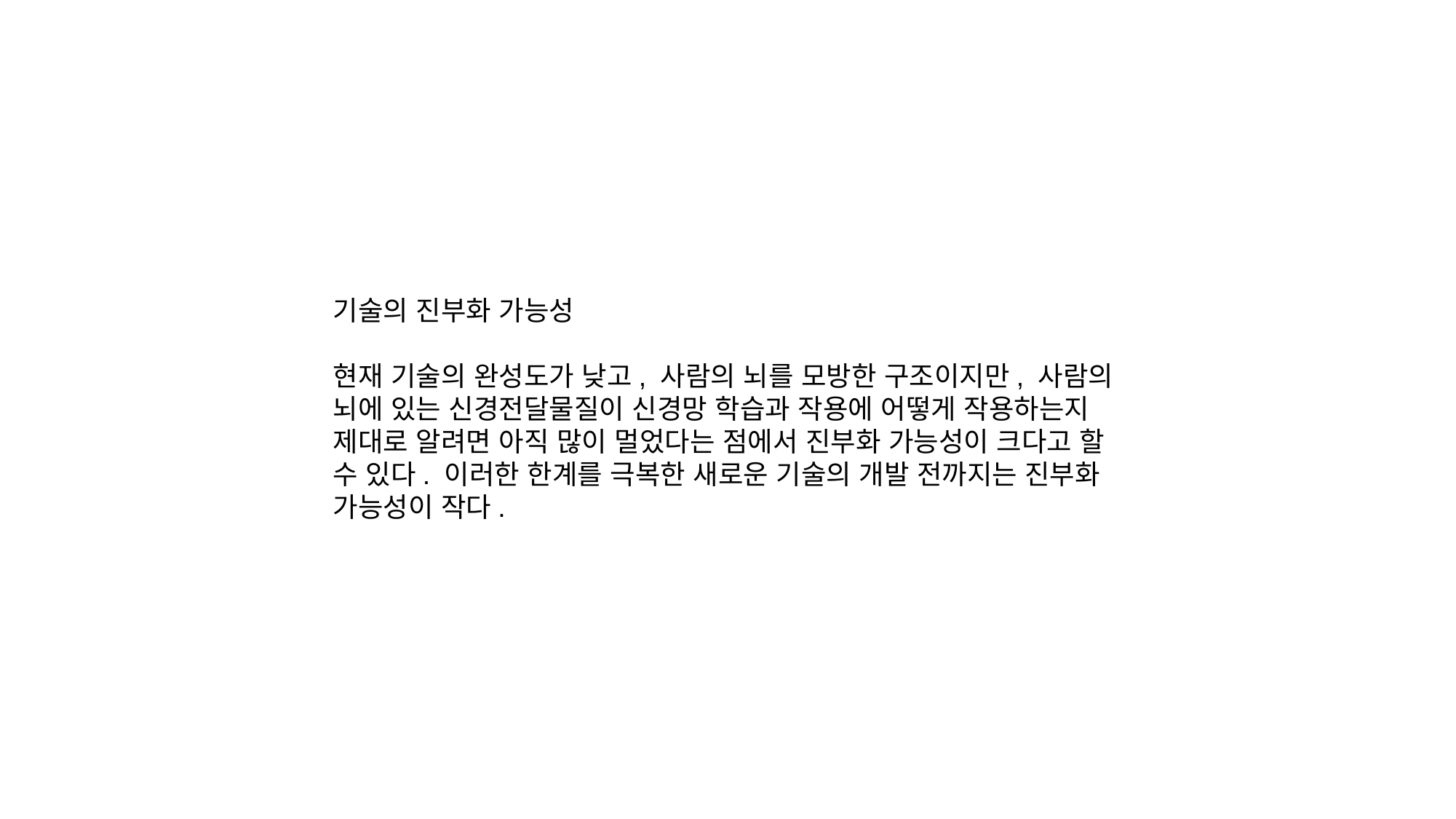

기술의 진부화 가능성

현재 기술의 완성도가 낮고, 사람의 뇌를 모방한 구조이지만, 사람의 뇌에 있는 신경전달물질이 신경망 학습과 작용에 어떻게 작용하는지 제대로 알려면 아직 많이 멀었다는 점에서 진부화 가능성이 크다고 할 수 있다. 이러한 한계를 극복한 새로운 기술의 개발 전까지는 진부화 가능성이 작다.